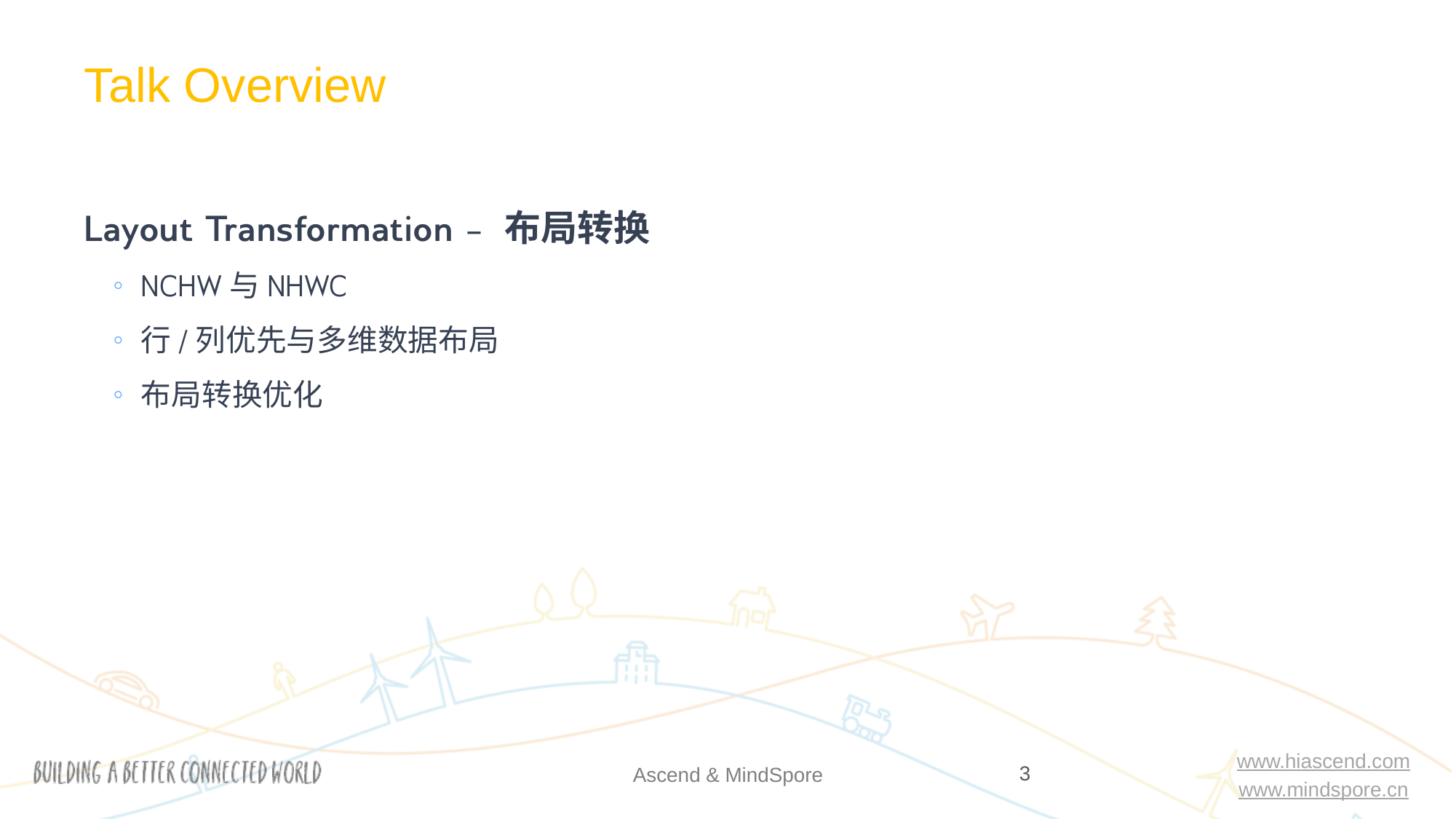

Talk Overview
Layout Transformation – 布局转换
NCHW与NHWC
行/列优先与多维数据布局
布局转换优化